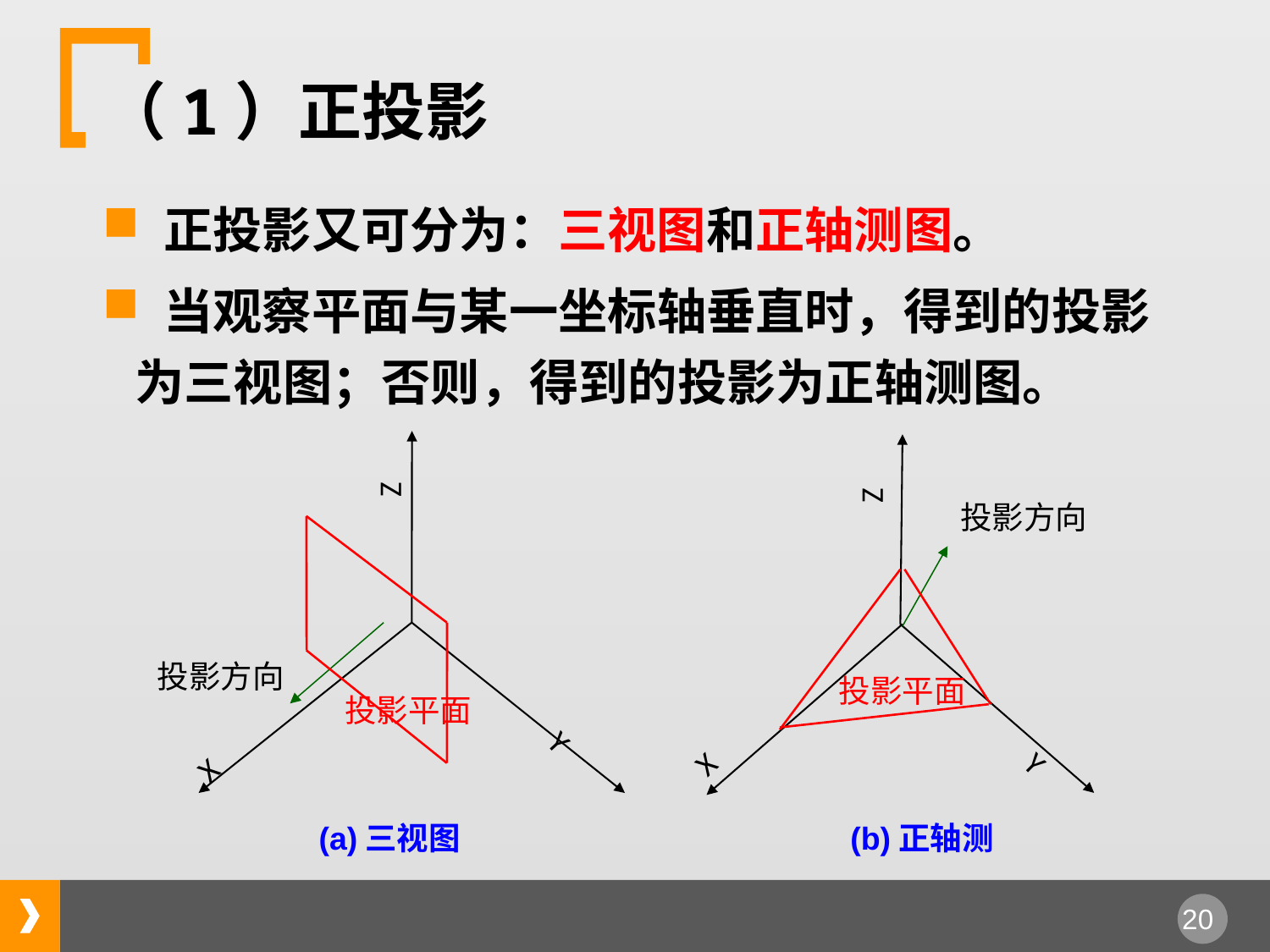

（1）正投影
 正投影又可分为：三视图和正轴测图。
 当观察平面与某一坐标轴垂直时，得到的投影为三视图；否则，得到的投影为正轴测图。

Z
投影方向
投影平面
Y
X
(a)三视图

Z
投影方向
投影平面
X
Y
(b)正轴测